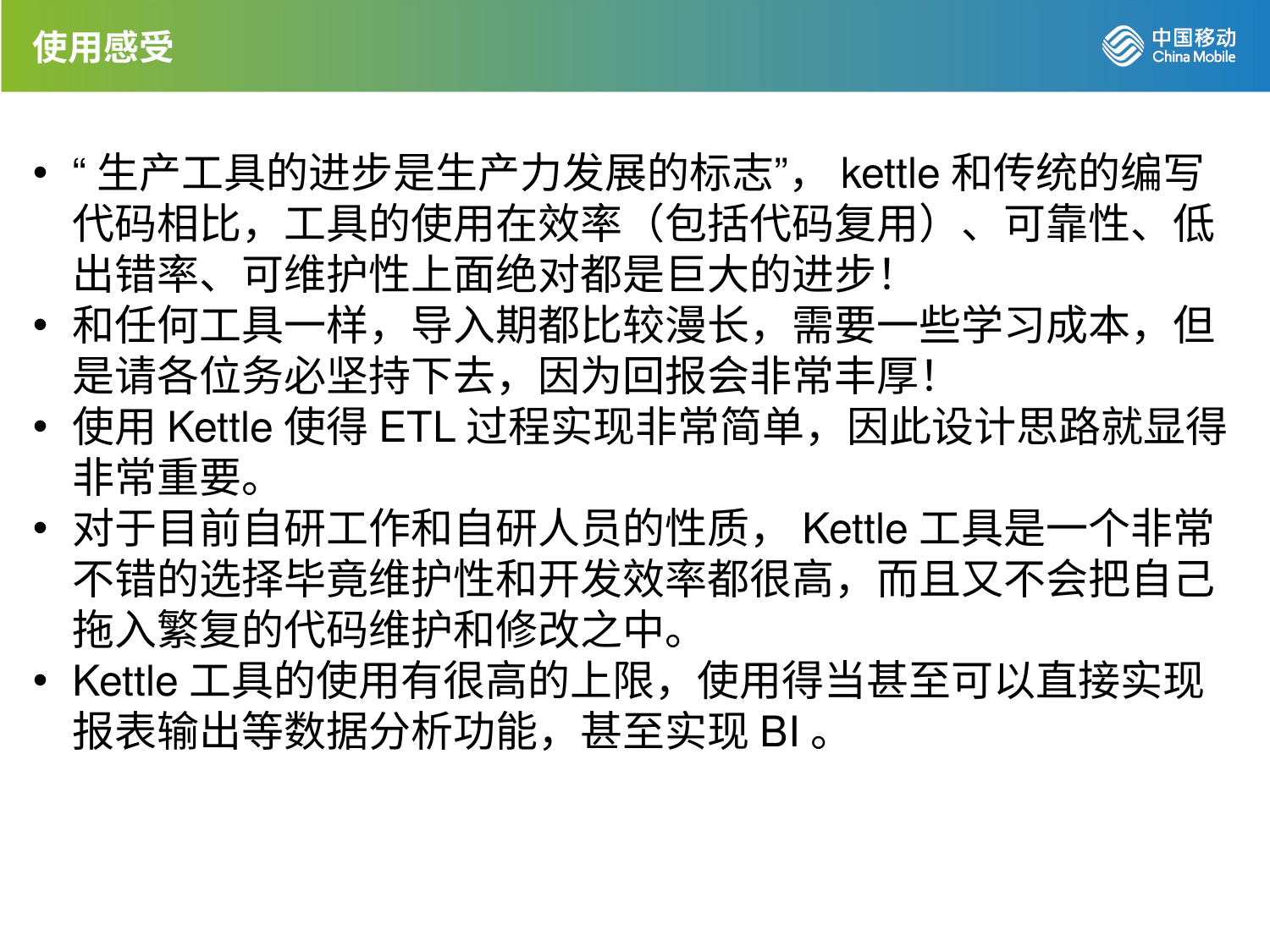

使用感受
“生产工具的进步是生产力发展的标志”，kettle和传统的编写代码相比，工具的使用在效率（包括代码复用）、可靠性、低出错率、可维护性上面绝对都是巨大的进步！
和任何工具一样，导入期都比较漫长，需要一些学习成本，但是请各位务必坚持下去，因为回报会非常丰厚！
使用Kettle使得ETL过程实现非常简单，因此设计思路就显得非常重要。
对于目前自研工作和自研人员的性质，Kettle工具是一个非常不错的选择毕竟维护性和开发效率都很高，而且又不会把自己拖入繁复的代码维护和修改之中。
Kettle工具的使用有很高的上限，使用得当甚至可以直接实现报表输出等数据分析功能，甚至实现BI。